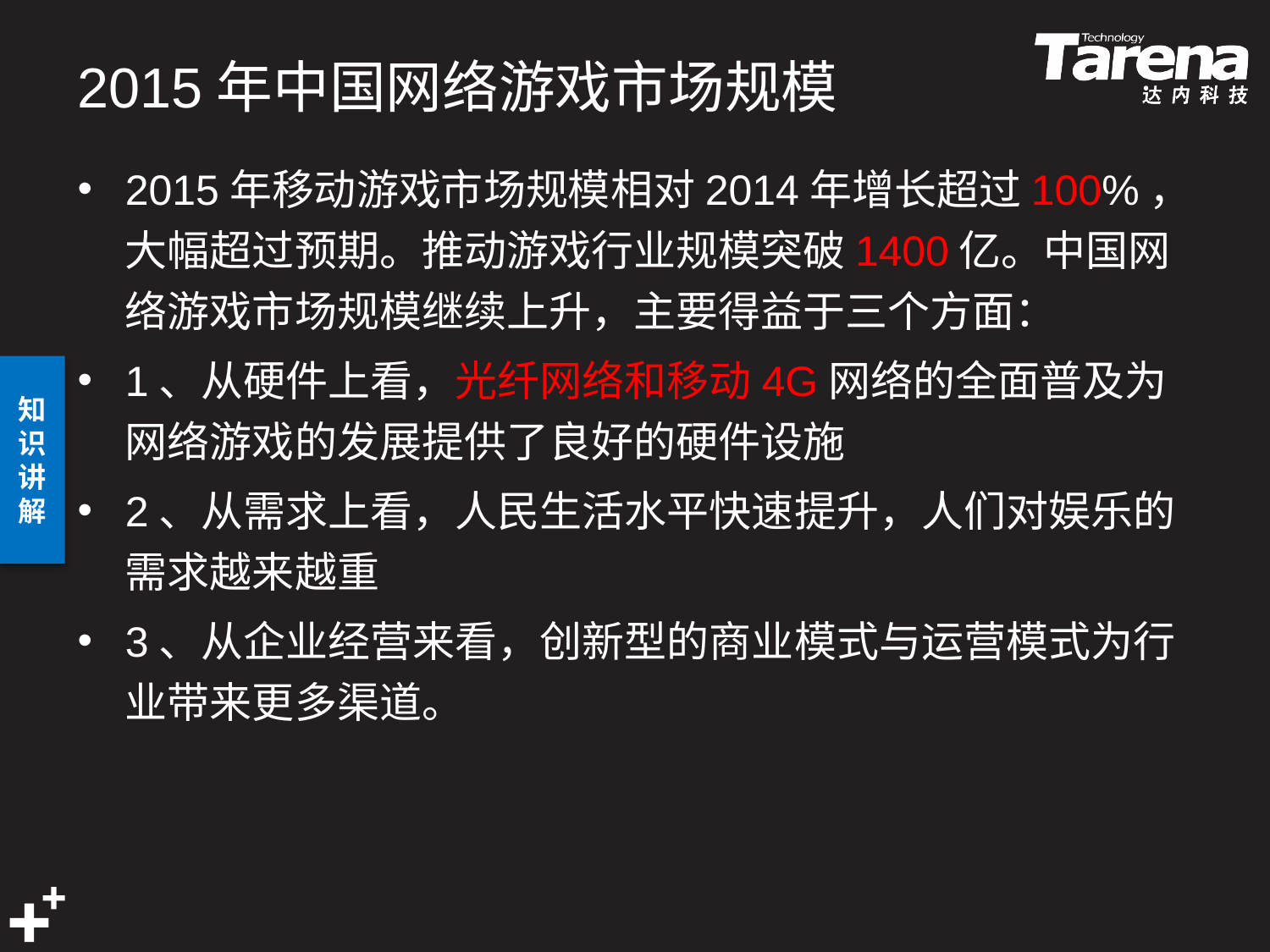

# 2015年中国网络游戏市场规模
2015年移动游戏市场规模相对2014年增长超过100%，大幅超过预期。推动游戏行业规模突破1400亿。中国网络游戏市场规模继续上升，主要得益于三个方面：
1、从硬件上看，光纤网络和移动4G网络的全面普及为网络游戏的发展提供了良好的硬件设施
2、从需求上看，人民生活水平快速提升，人们对娱乐的需求越来越重
3、从企业经营来看，创新型的商业模式与运营模式为行业带来更多渠道。